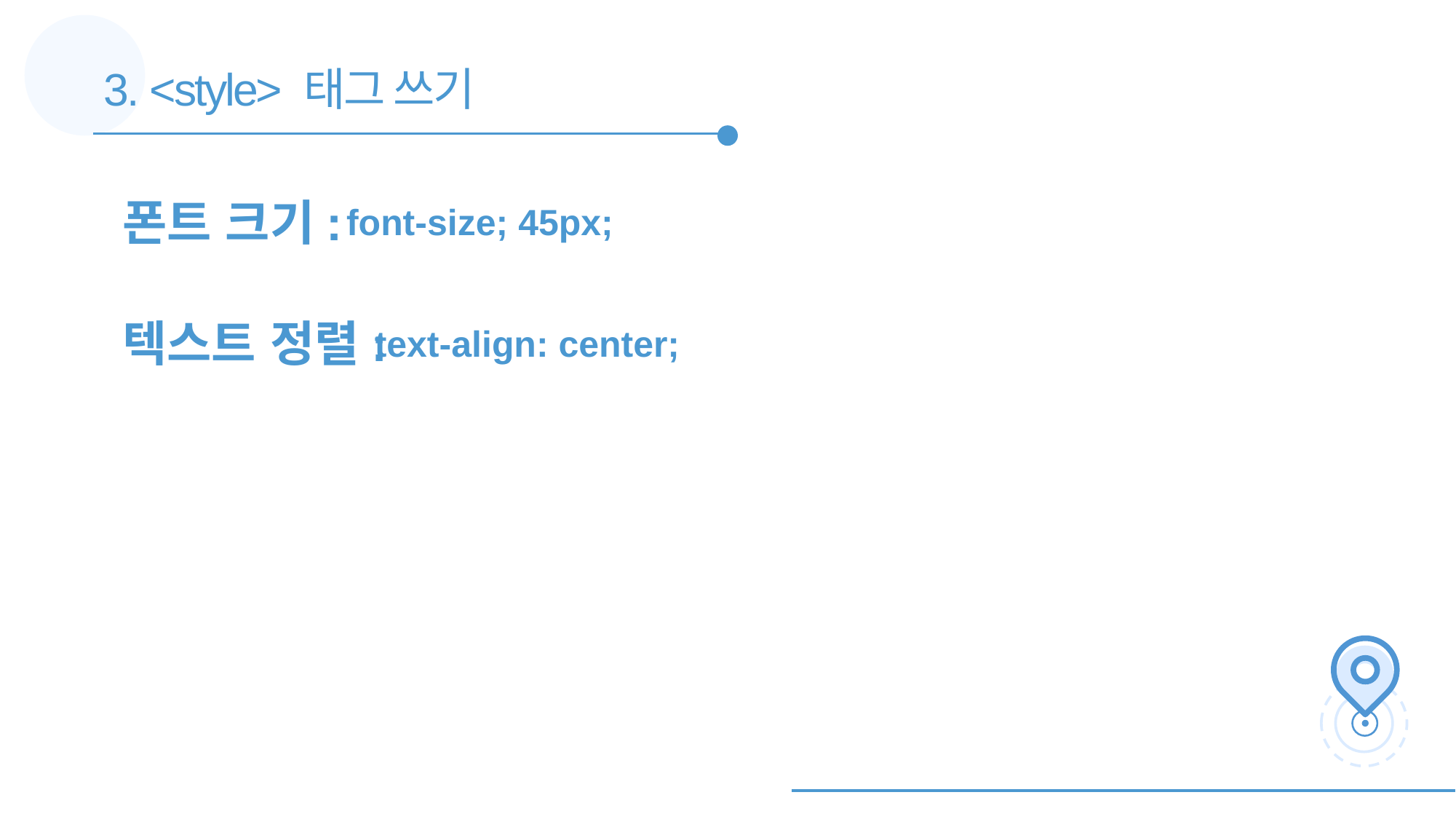

3. <style> 태그 쓰기

폰트 크기:
font-size; 45px;
텍스트 정렬:
text-align: center;